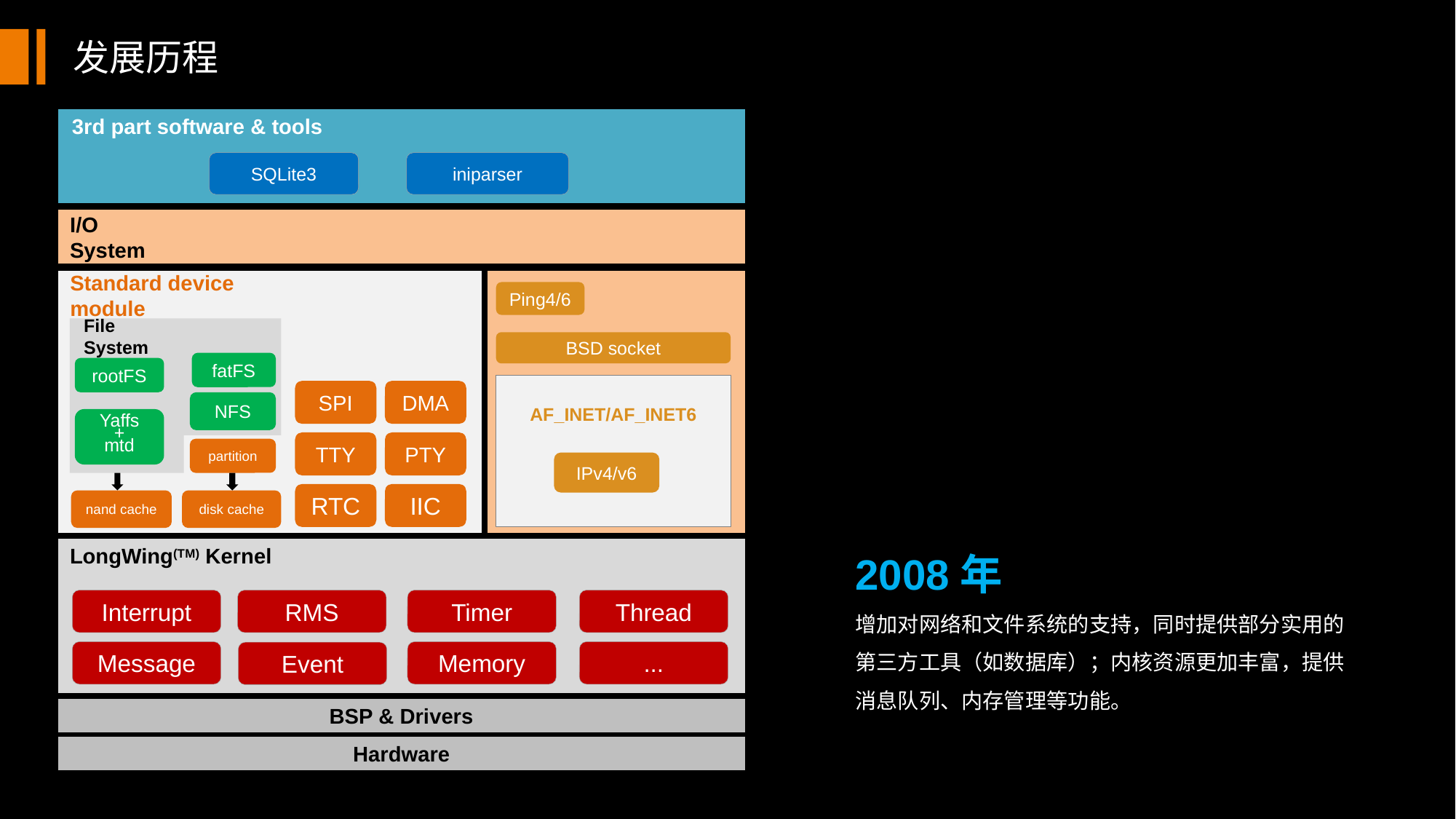

发展历程

3rd part software & tools

SQLite3
iniparser

I/O System

Standard device module

Ping4/6

File System
BSD socket
fatFS
rootFS

AF_INET/AF_INET6
SPI
DMA
NFS
Yaffs
+
mtd
TTY
PTY
partition

disk cache
IPv4/v6

nand cache
RTC
IIC
2008年
增加对网络和文件系统的支持，同时提供部分实用的第三方工具（如数据库）；内核资源更加丰富，提供消息队列、内存管理等功能。

LongWing(TM) Kernel
Thread
Interrupt
RMS
Timer
Message
Memory
...
Event
BSP & Drivers
Hardware